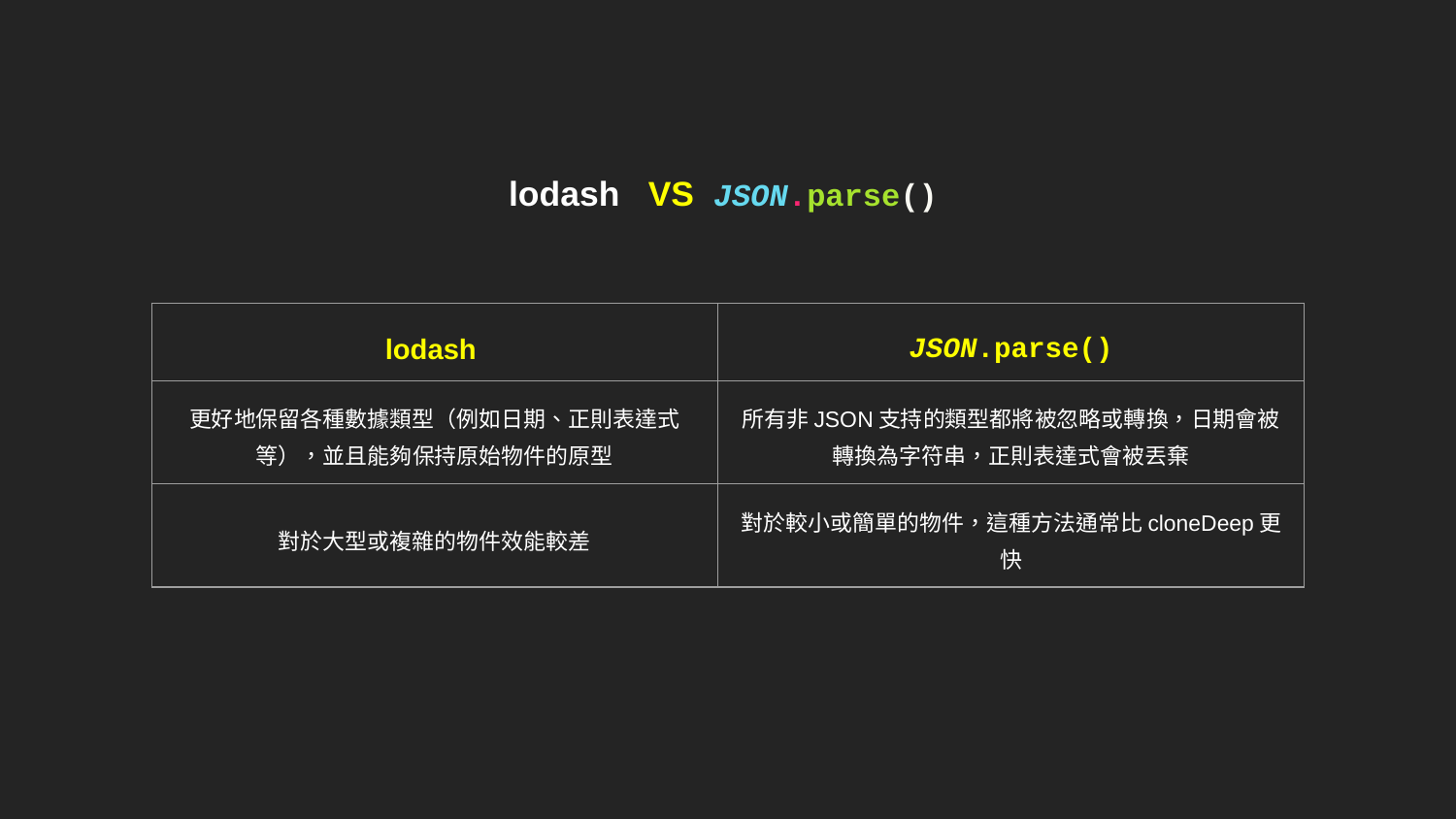

# lodash   VS  JSON.parse()
| lodash | JSON.parse() |
| --- | --- |
| 更好地保留各種數據類型（例如日期、正則表達式等），並且能夠保持原始物件的原型 | 所有非JSON支持的類型都將被忽略或轉換，日期會被轉換為字符串，正則表達式會被丟棄 |
| 對於大型或複雜的物件效能較差 | 對於較小或簡單的物件，這種方法通常比cloneDeep更快 |